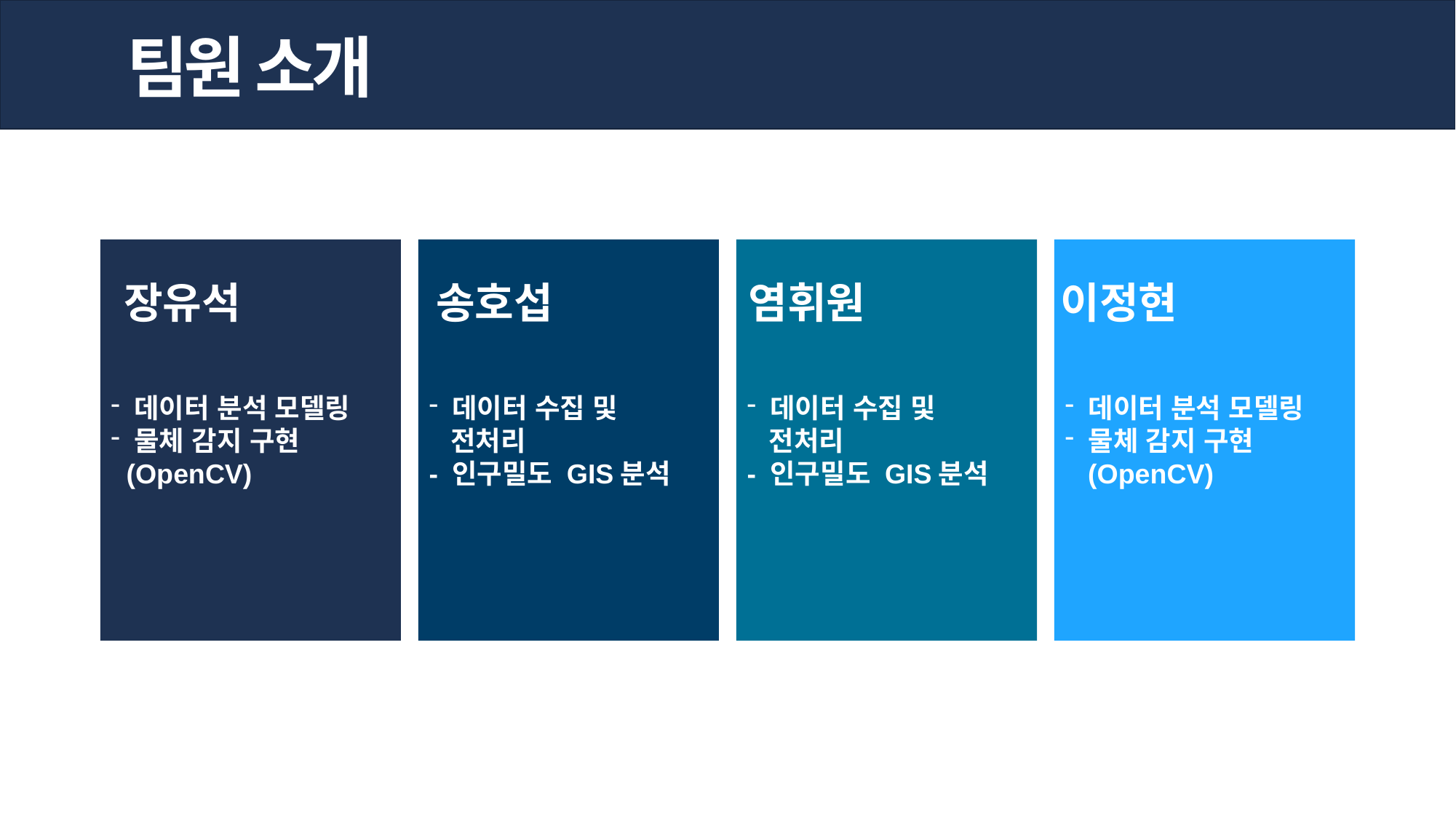

팀원 소개
 데이터 분석 모델링
 물체 감지 구현
  (OpenCV)
 데이터 수집 및
  전처리
- 인구밀도 GIS분석
 데이터 수집 및
  전처리
- 인구밀도 GIS분석

 데이터 분석 모델링
 물체 감지 구현
   (OpenCV)

장유석
송호섭
염휘원
이정현